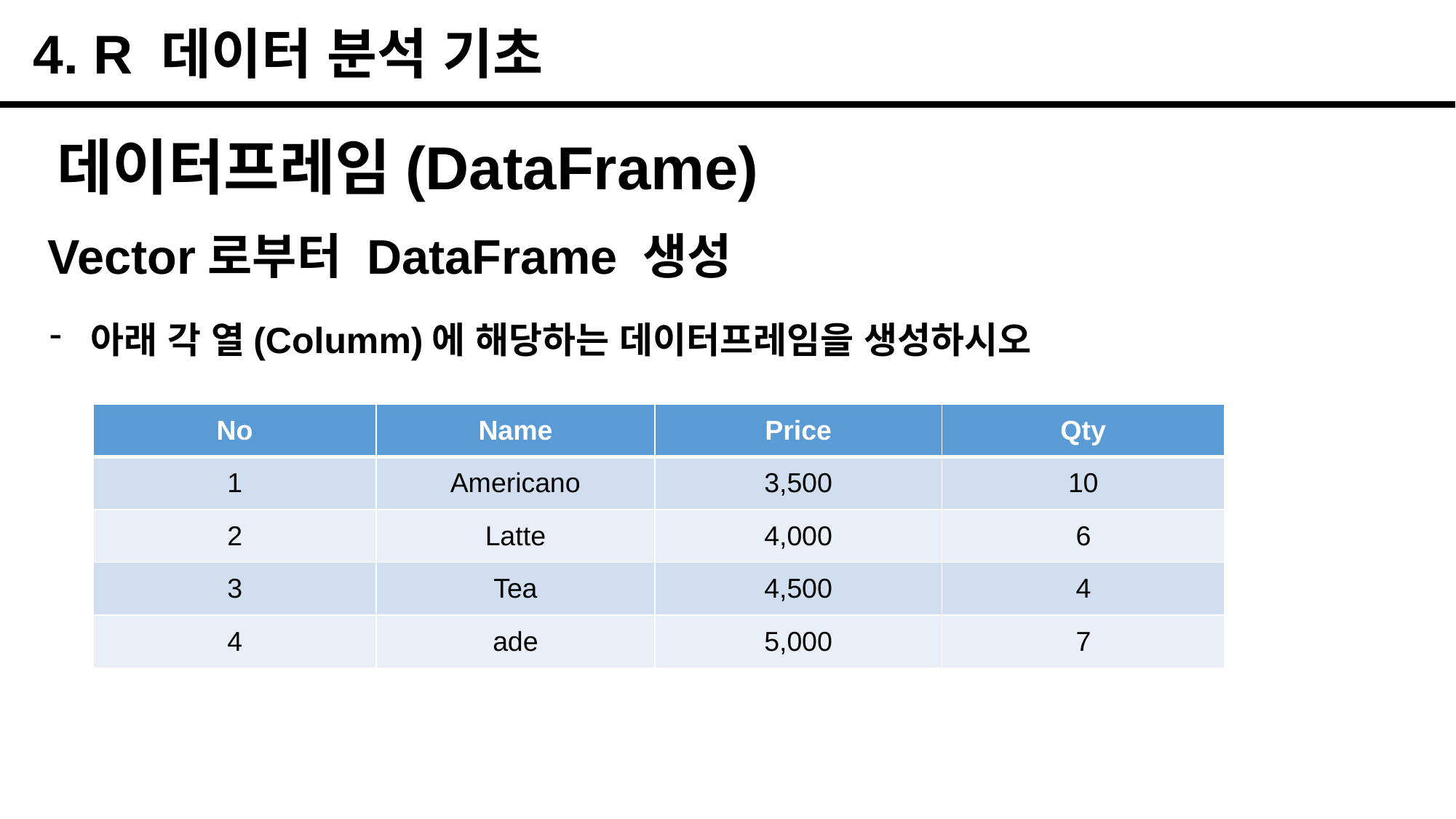

4. R 데이터 분석 기초
데이터프레임(DataFrame)
Vector로부터 DataFrame 생성
아래 각 열(Columm)에 해당하는 데이터프레임을 생성하시오
| No | Name | Price | Qty |
| --- | --- | --- | --- |
| 1 | Americano | 3,500 | 10 |
| 2 | Latte | 4,000 | 6 |
| 3 | Tea | 4,500 | 4 |
| 4 | ade | 5,000 | 7 |